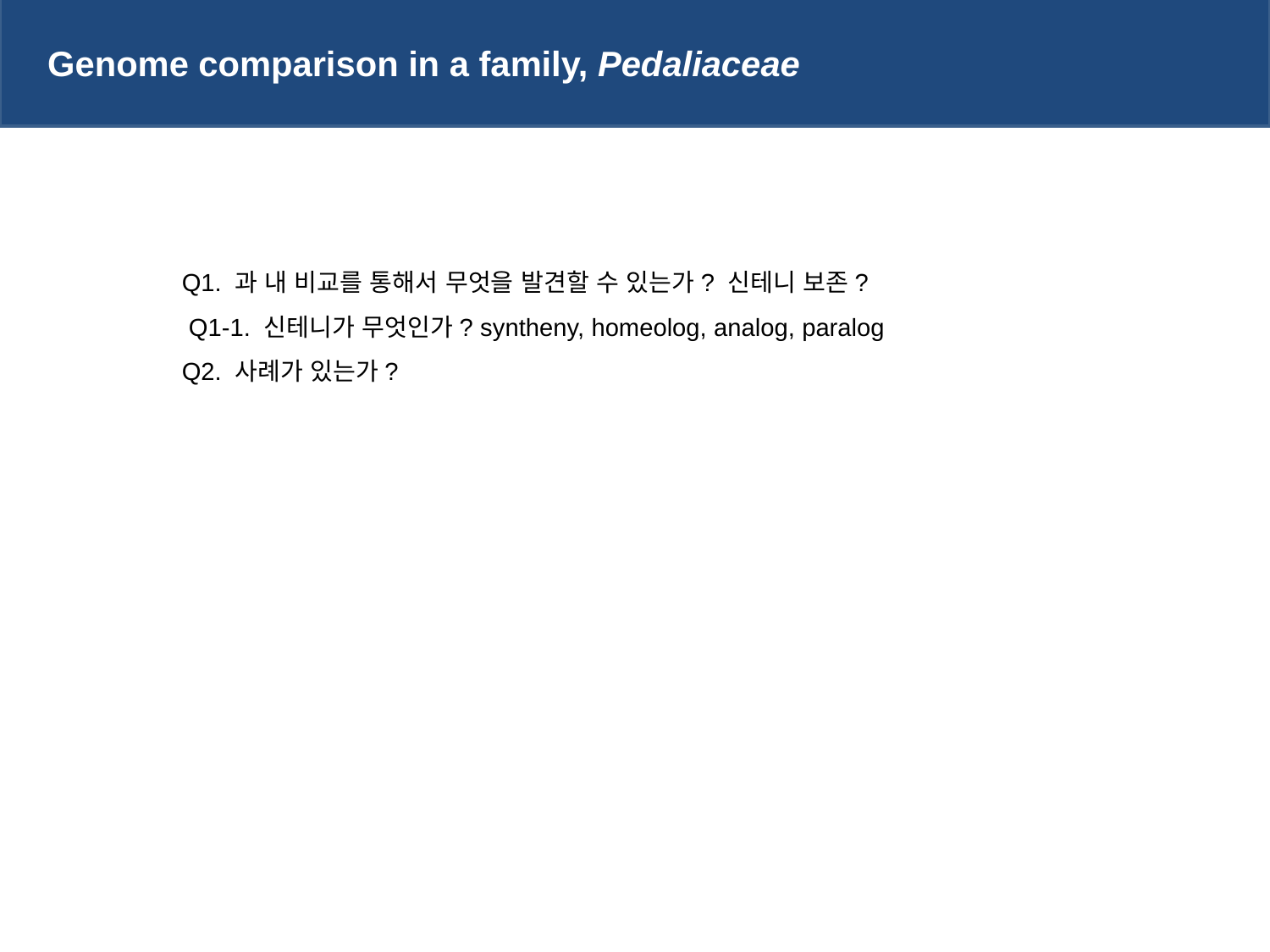

Genome comparison in a family, Pedaliaceae
Q1. 과 내 비교를 통해서 무엇을 발견할 수 있는가? 신테니 보존?
 Q1-1. 신테니가 무엇인가? syntheny, homeolog, analog, paralog
Q2. 사례가 있는가?